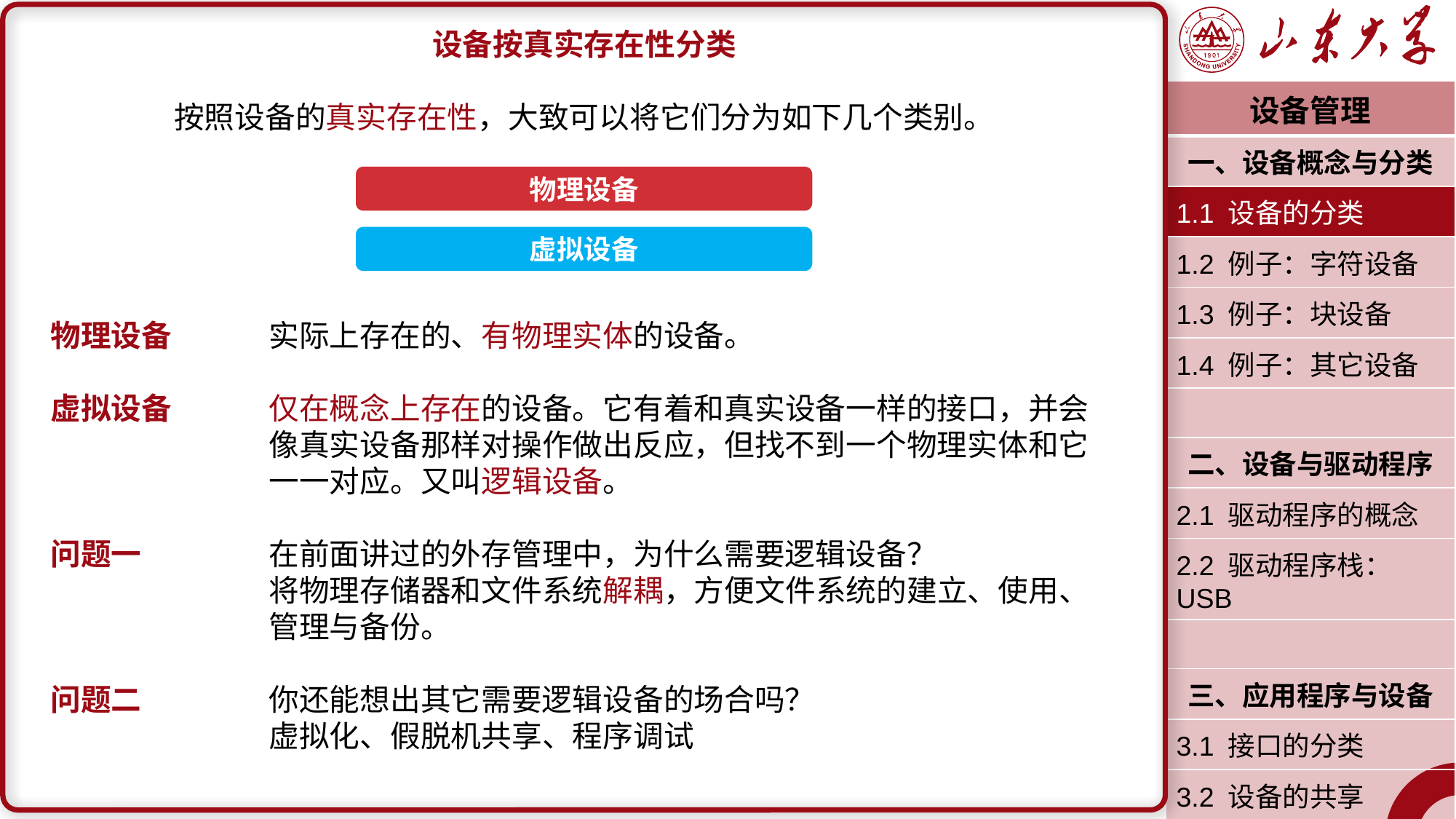

设备按真实存在性分类

按照设备的真实存在性，大致可以将它们分为如下几个类别。

物理设备	实际上存在的、有物理实体的设备。

虚拟设备	仅在概念上存在的设备。它有着和真实设备一样的接口，并会		像真实设备那样对操作做出反应，但找不到一个物理实体和它		一一对应。又叫逻辑设备。

问题一		在前面讲过的外存管理中，为什么需要逻辑设备？
		将物理存储器和文件系统解耦，方便文件系统的建立、使用、		管理与备份。

问题二		你还能想出其它需要逻辑设备的场合吗？
		虚拟化、假脱机共享、程序调试
| 设备管理 |
| --- |
| 一、设备概念与分类 |
| 1.1 设备的分类 |
| 1.2 例子：字符设备 |
| 1.3 例子：块设备 |
| 1.4 例子：其它设备 |
|  |
| 二、设备与驱动程序 |
| 2.1 驱动程序的概念 |
| 2.2 驱动程序栈：USB |
|  |
| 三、应用程序与设备 |
| 3.1 接口的分类 |
| 3.2 设备的共享 |
| 潘润宇 2023.04 |
物理设备
虚拟设备